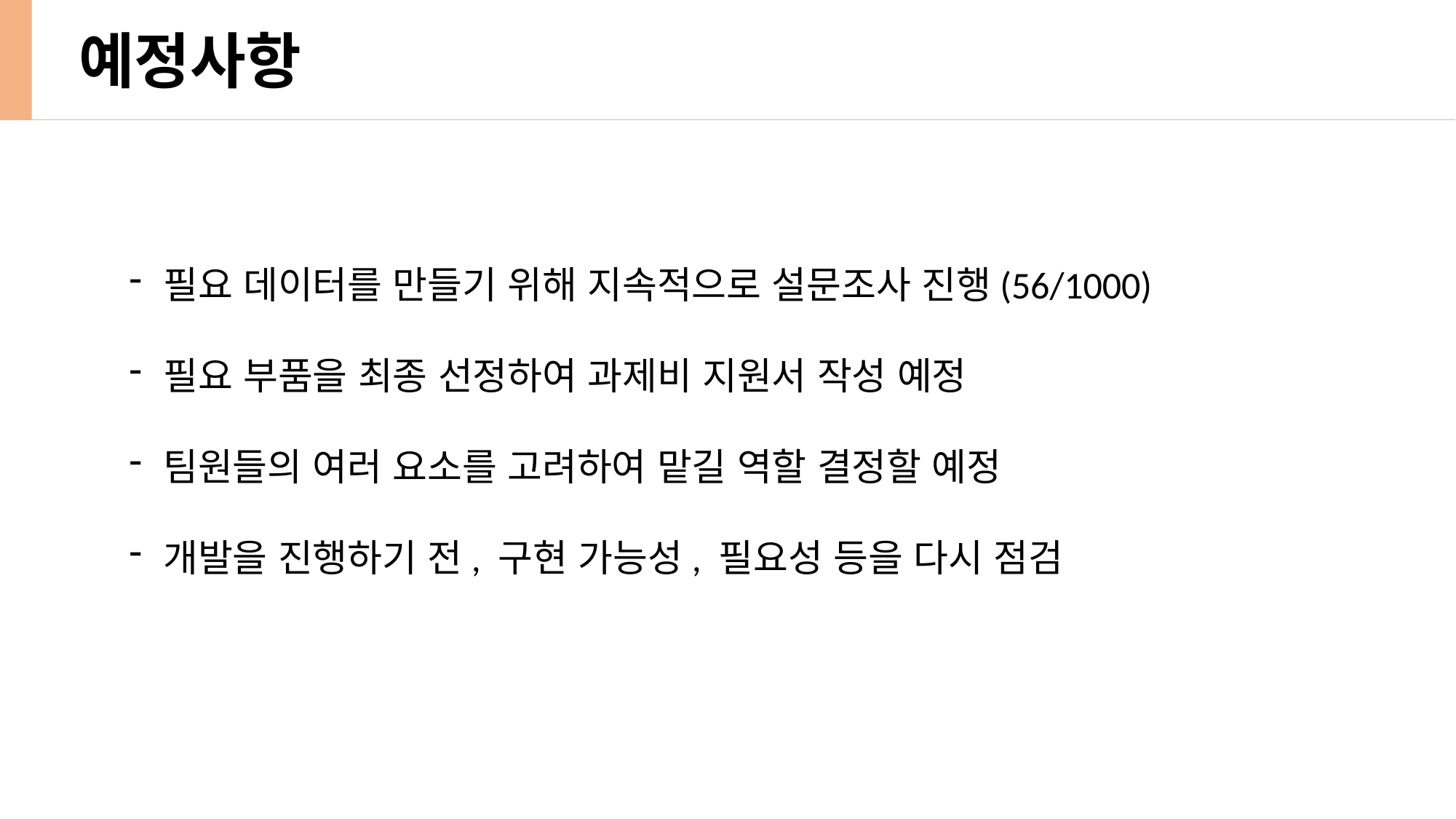

예정사항
필요 데이터를 만들기 위해 지속적으로 설문조사 진행(56/1000)
필요 부품을 최종 선정하여 과제비 지원서 작성 예정
팀원들의 여러 요소를 고려하여 맡길 역할 결정할 예정
개발을 진행하기 전, 구현 가능성, 필요성 등을 다시 점검